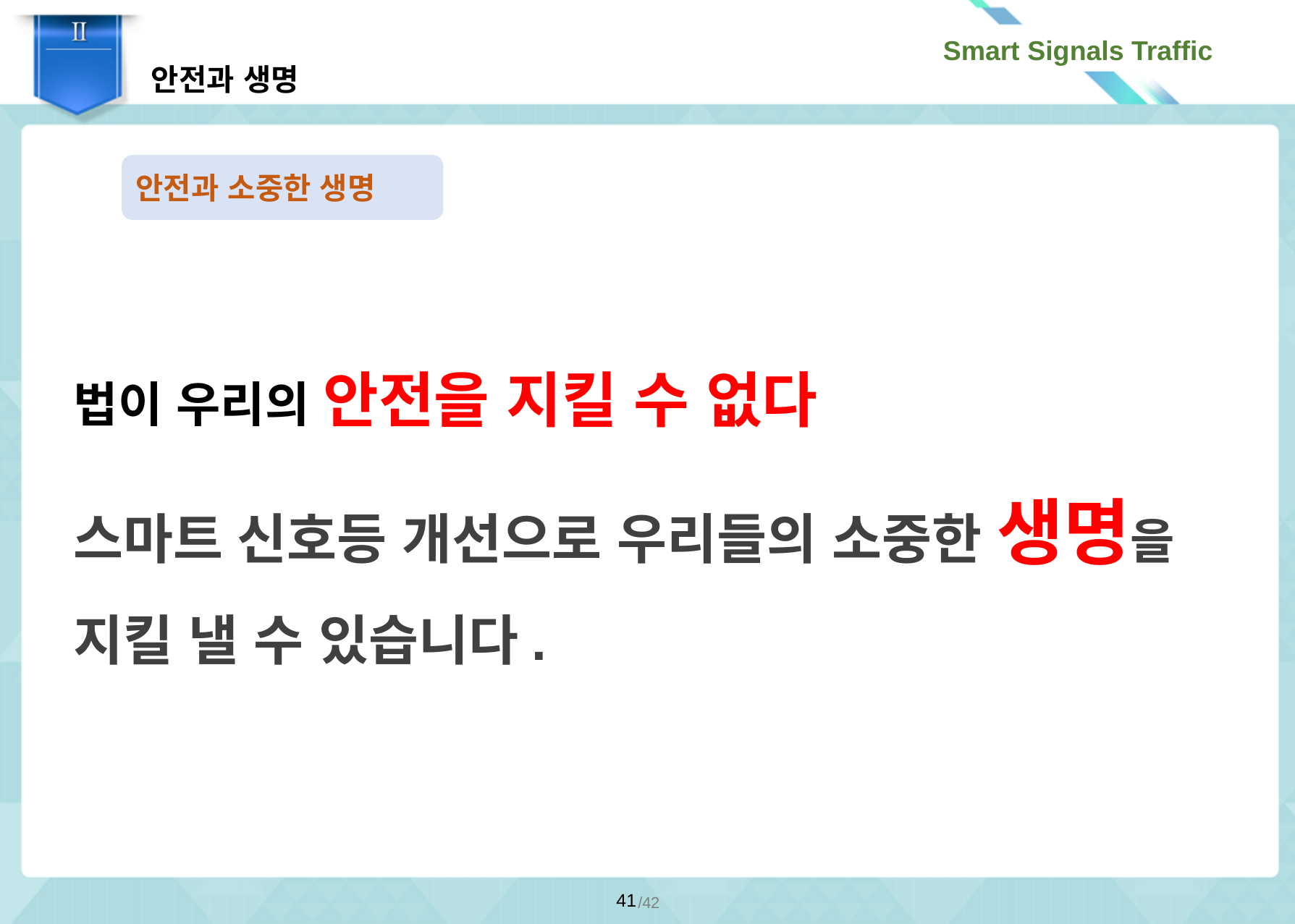

안전과 생명
안전과 소중한 생명

법이 우리의 안전을 지킬 수 없다
스마트 신호등 개선으로 우리들의 소중한 생명을 지킬 낼 수 있습니다.